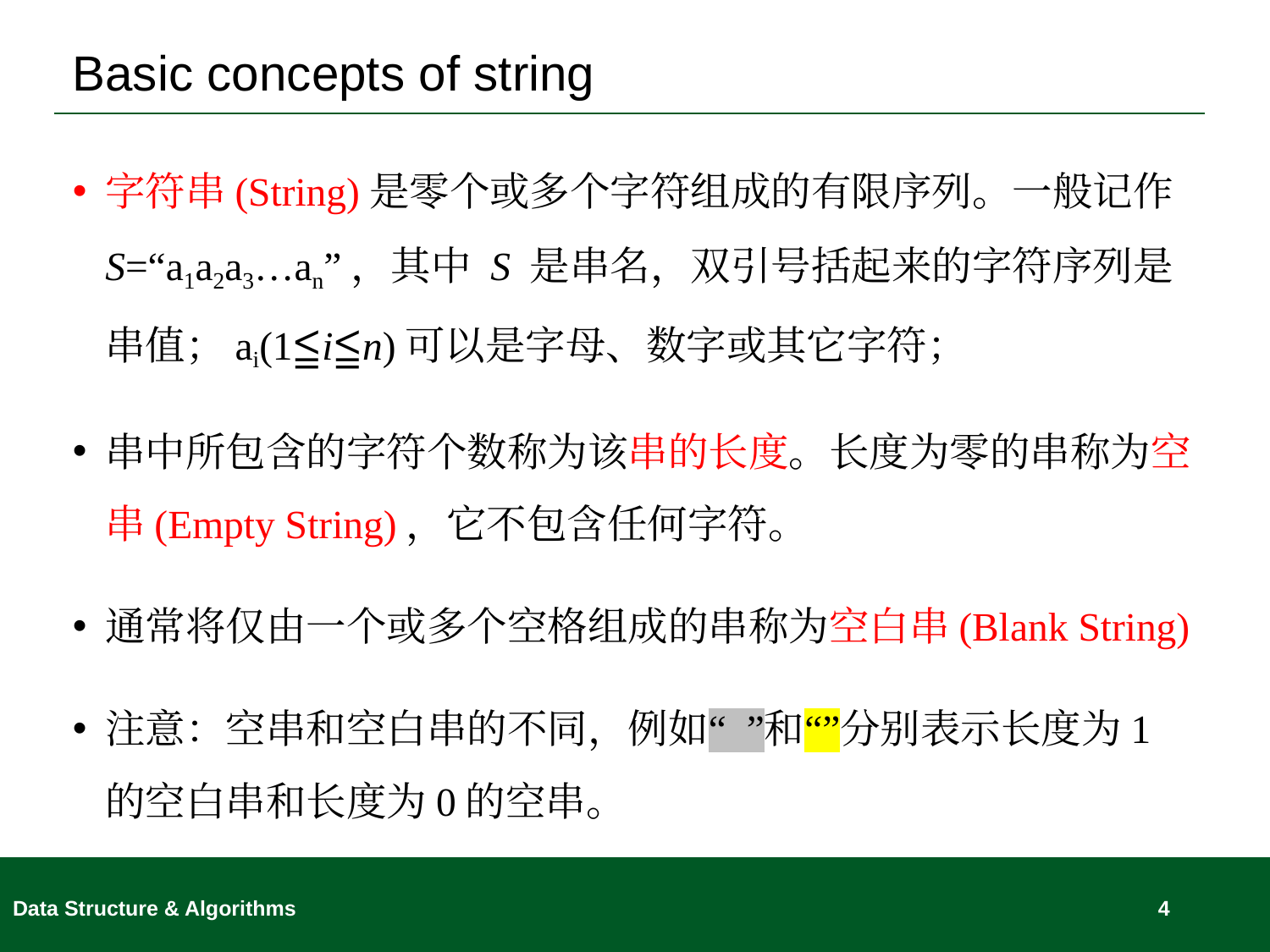

# Basic concepts of string
字符串(String)是零个或多个字符组成的有限序列。一般记作S=“a1a2a3…an”，其中 S 是串名，双引号括起来的字符序列是串值；ai(1≦i≦n)可以是字母、数字或其它字符；
串中所包含的字符个数称为该串的长度。长度为零的串称为空串(Empty String)，它不包含任何字符。
通常将仅由一个或多个空格组成的串称为空白串(Blank String)
注意：空串和空白串的不同，例如“  ”和“”分别表示长度为1的空白串和长度为0的空串。

Data Structure & Algorithms
4